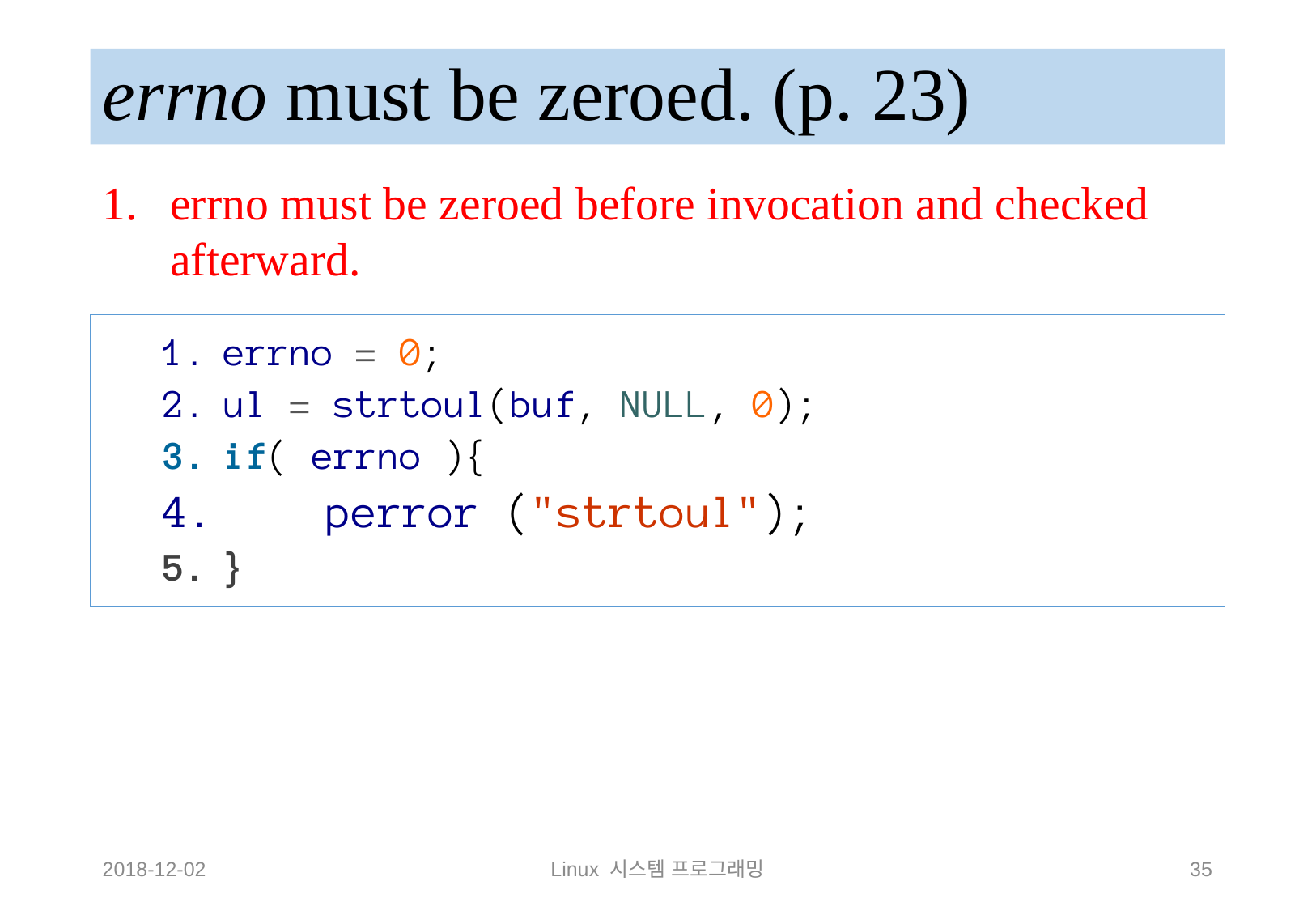

# errno must be zeroed. (p. 23)
errno must be zeroed before invocation and checked afterward.
errno = 0;
ul = strtoul(buf, NULL, 0);
if( errno ){
    perror ("strtoul");
}
2018-12-02
Linux 시스템 프로그래밍
35